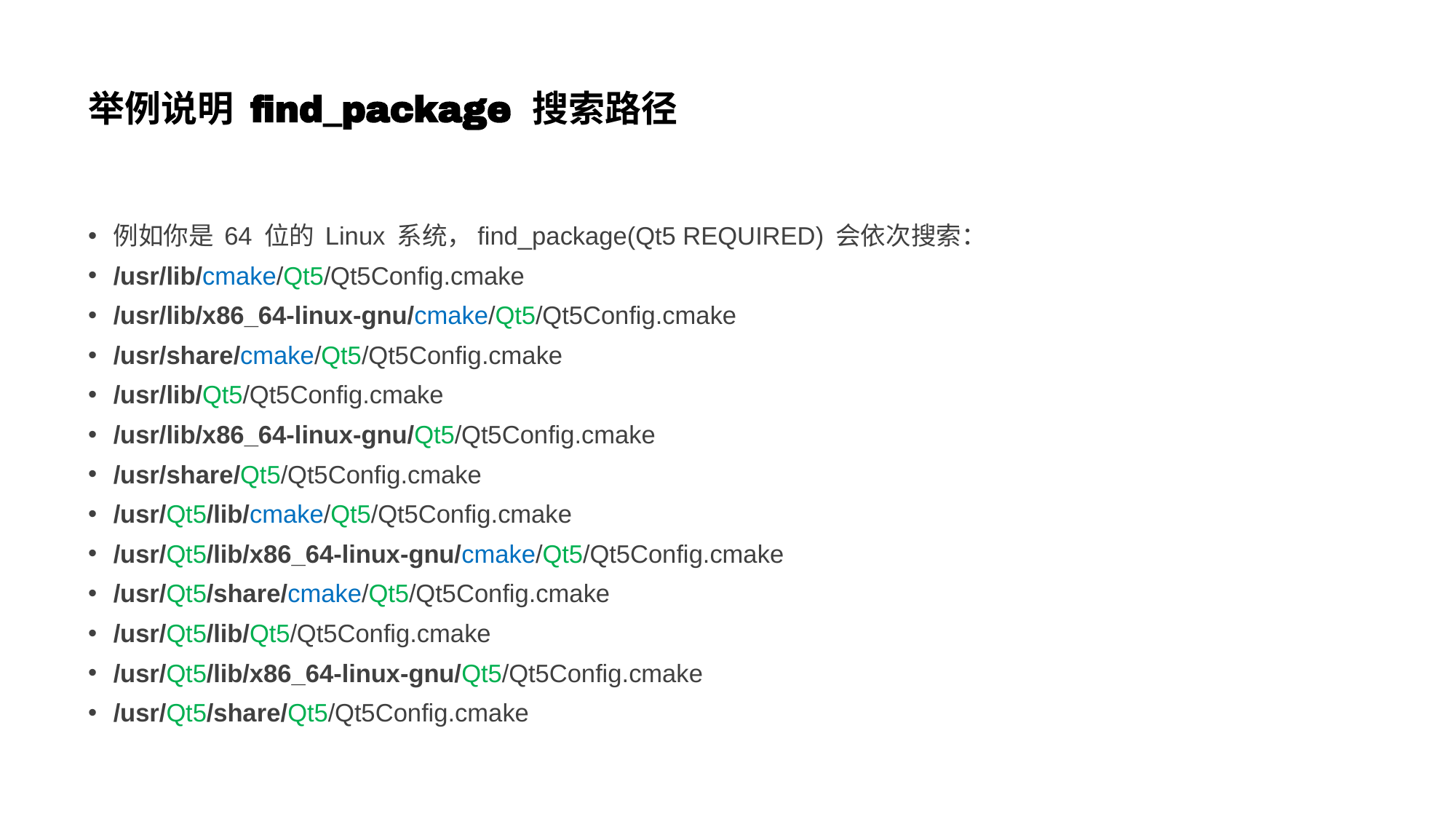

# 举例说明 find_package 搜索路径
例如你是 64 位的 Linux 系统，find_package(Qt5 REQUIRED) 会依次搜索：
/usr/lib/cmake/Qt5/Qt5Config.cmake
/usr/lib/x86_64-linux-gnu/cmake/Qt5/Qt5Config.cmake
/usr/share/cmake/Qt5/Qt5Config.cmake
/usr/lib/Qt5/Qt5Config.cmake
/usr/lib/x86_64-linux-gnu/Qt5/Qt5Config.cmake
/usr/share/Qt5/Qt5Config.cmake
/usr/Qt5/lib/cmake/Qt5/Qt5Config.cmake
/usr/Qt5/lib/x86_64-linux-gnu/cmake/Qt5/Qt5Config.cmake
/usr/Qt5/share/cmake/Qt5/Qt5Config.cmake
/usr/Qt5/lib/Qt5/Qt5Config.cmake
/usr/Qt5/lib/x86_64-linux-gnu/Qt5/Qt5Config.cmake
/usr/Qt5/share/Qt5/Qt5Config.cmake